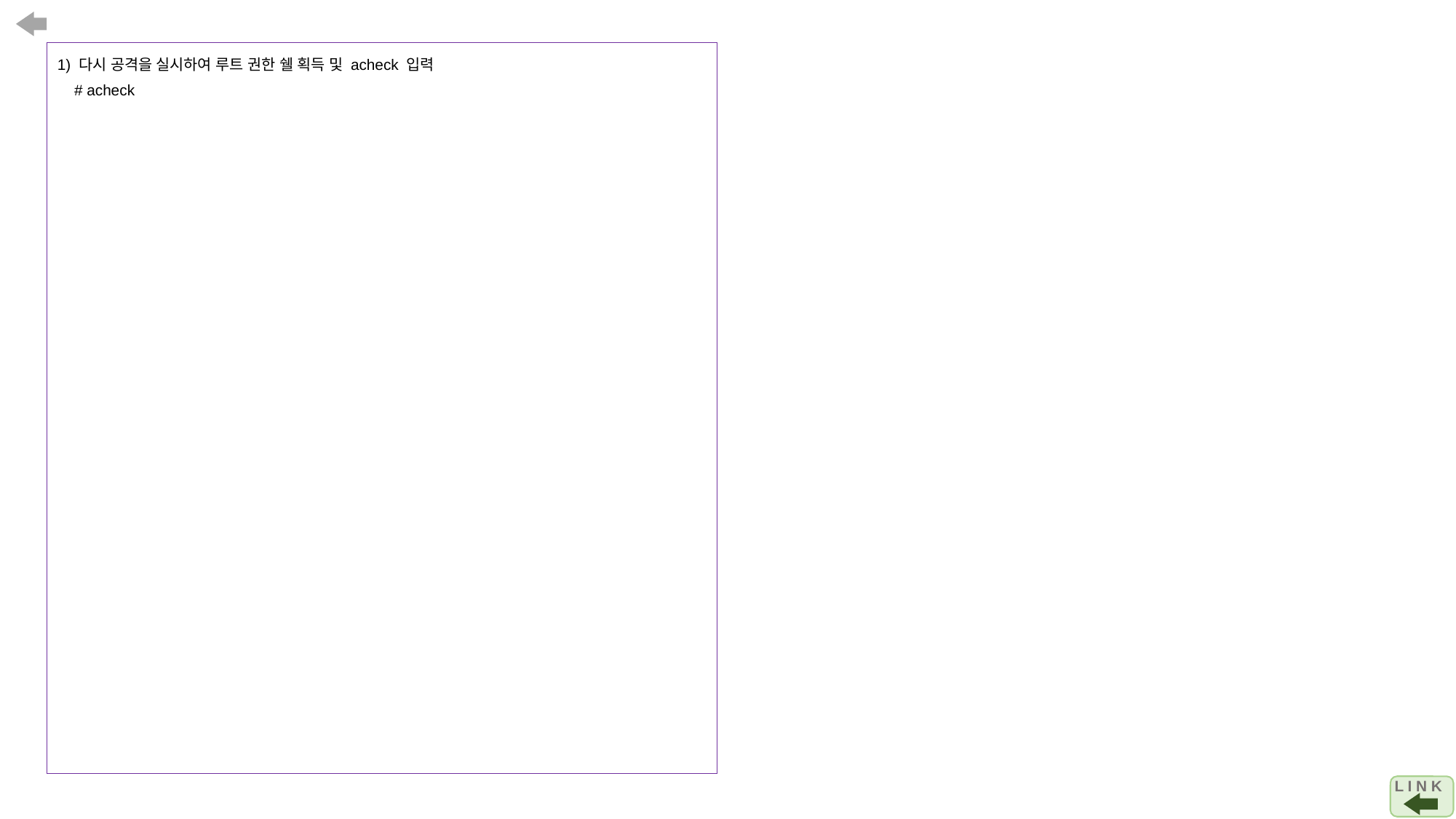

1) 다시 공격을 실시하여 루트 권한 쉘 획득 및 acheck 입력
    # acheck
L I N K